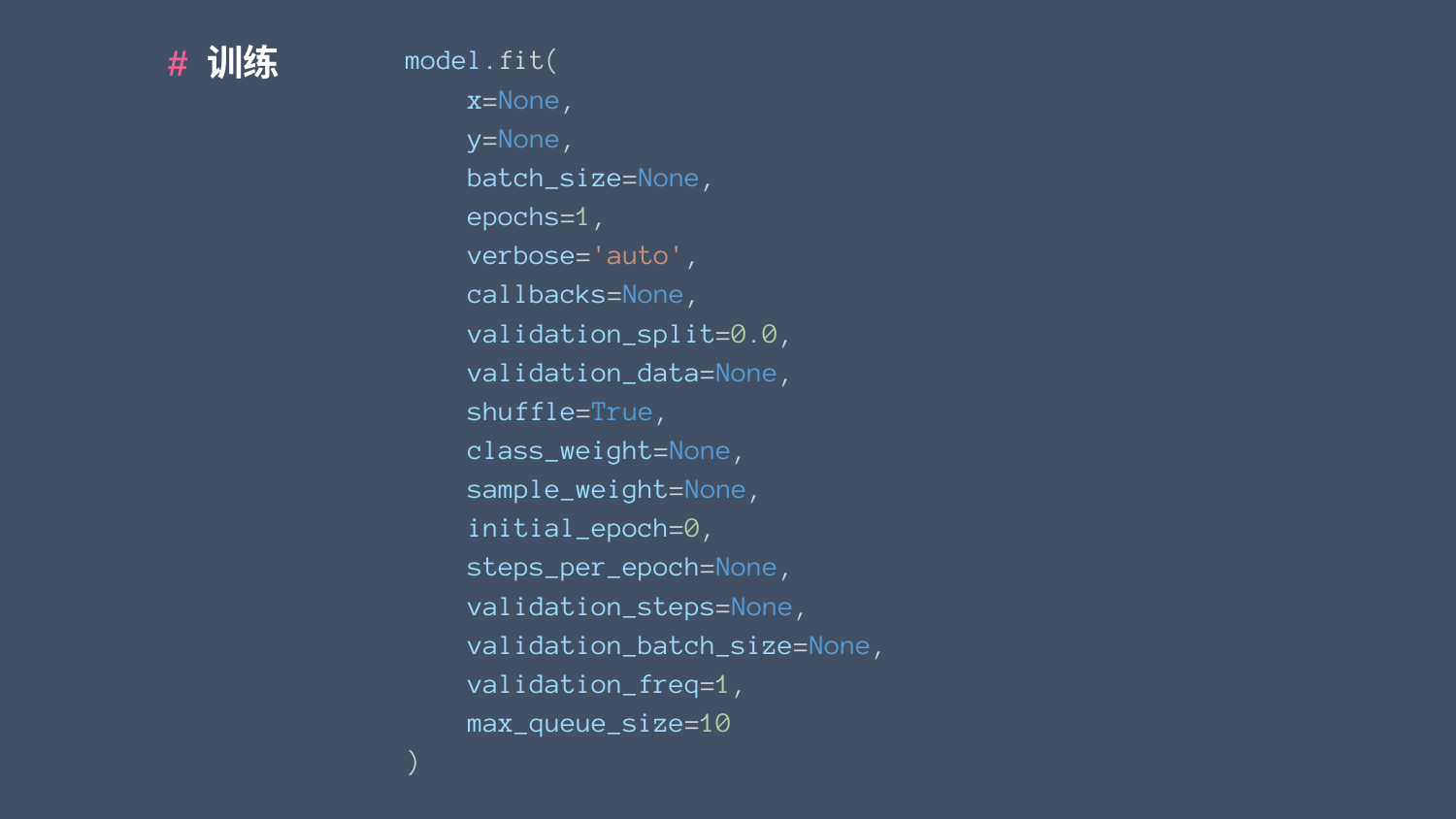

model.fit(
    x=None,
    y=None,
    batch_size=None,
    epochs=1,
    verbose='auto',
    callbacks=None,
    validation_split=0.0,
    validation_data=None,
    shuffle=True,
    class_weight=None,
    sample_weight=None,
    initial_epoch=0,
    steps_per_epoch=None,
    validation_steps=None,
    validation_batch_size=None,
    validation_freq=1,
    max_queue_size=10
)

# 训练